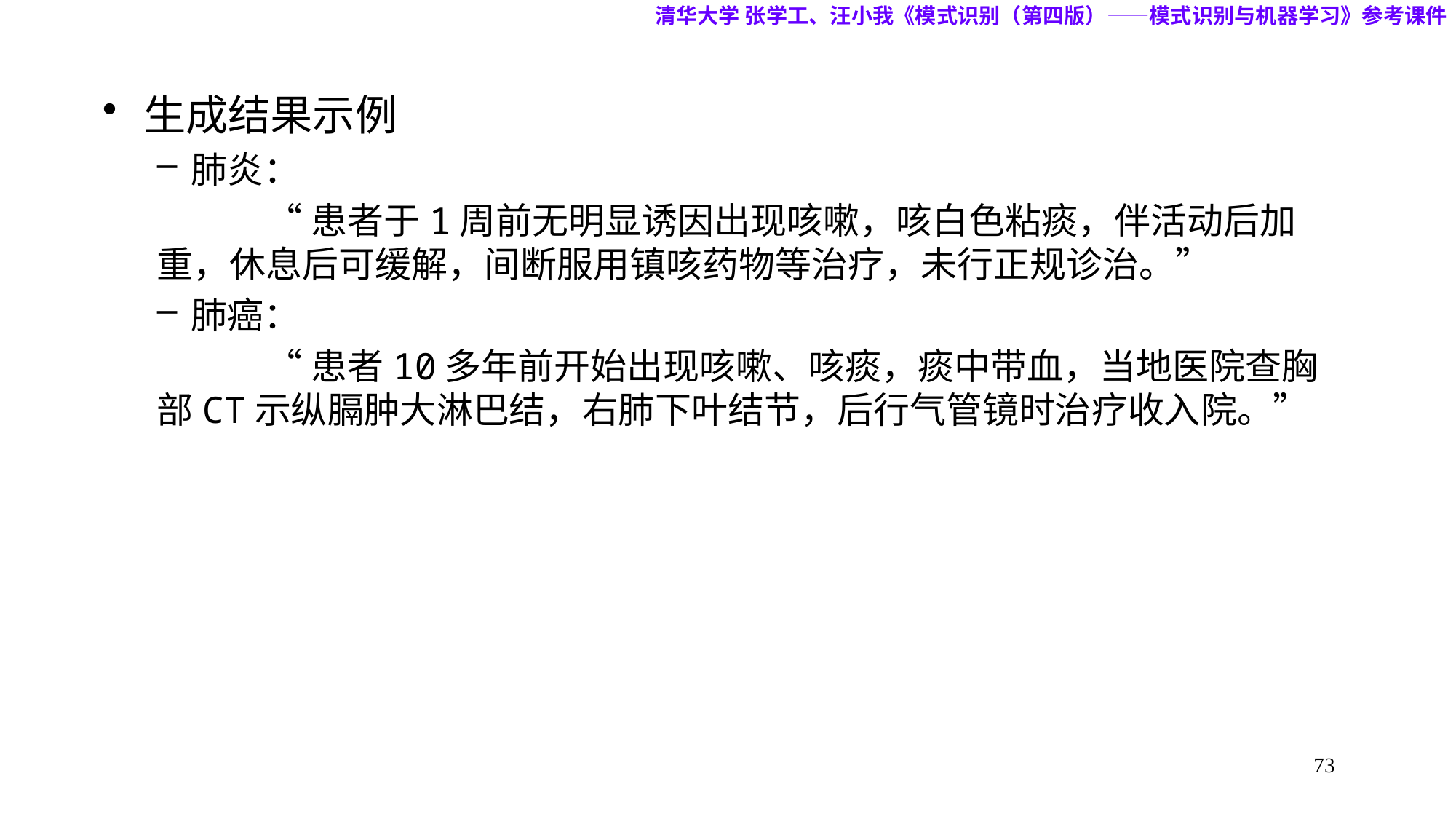

清华大学 张学工、汪小我《模式识别（第四版）——模式识别与机器学习》参考课件
生成结果示例
肺炎：
	“患者于1周前无明显诱因出现咳嗽，咳白色粘痰，伴活动后加重，休息后可缓解，间断服用镇咳药物等治疗，未行正规诊治。”
肺癌：
	“患者10多年前开始出现咳嗽、咳痰，痰中带血，当地医院查胸部CT示纵膈肿大淋巴结，右肺下叶结节，后行气管镜时治疗收入院。”
73